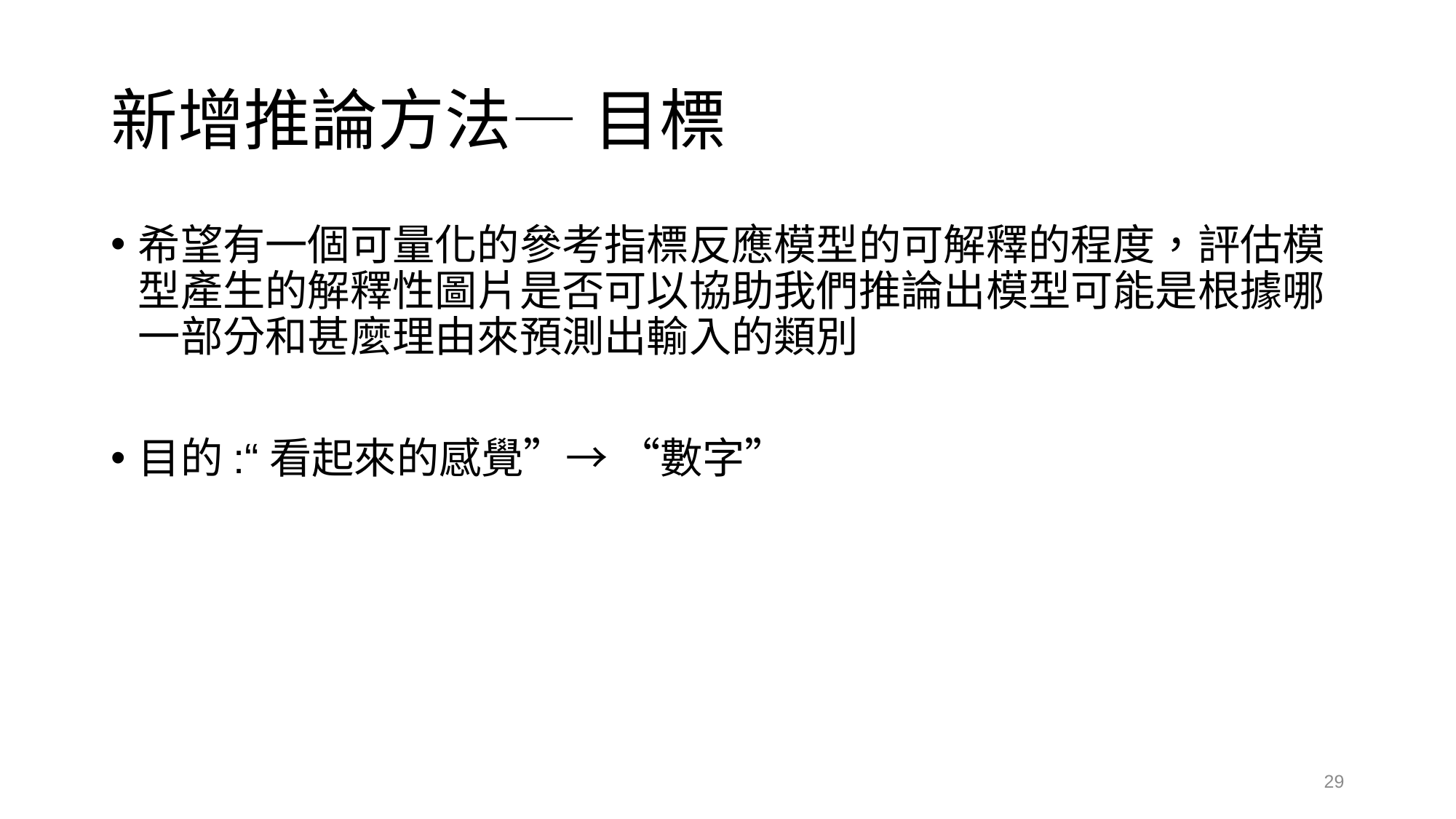

# 新增推論方法— 目標
希望有一個可量化的參考指標反應模型的可解釋的程度，評估模型產生的解釋性圖片是否可以協助我們推論出模型可能是根據哪一部分和甚麼理由來預測出輸入的類別

目的:“看起來的感覺”→ “數字”
29